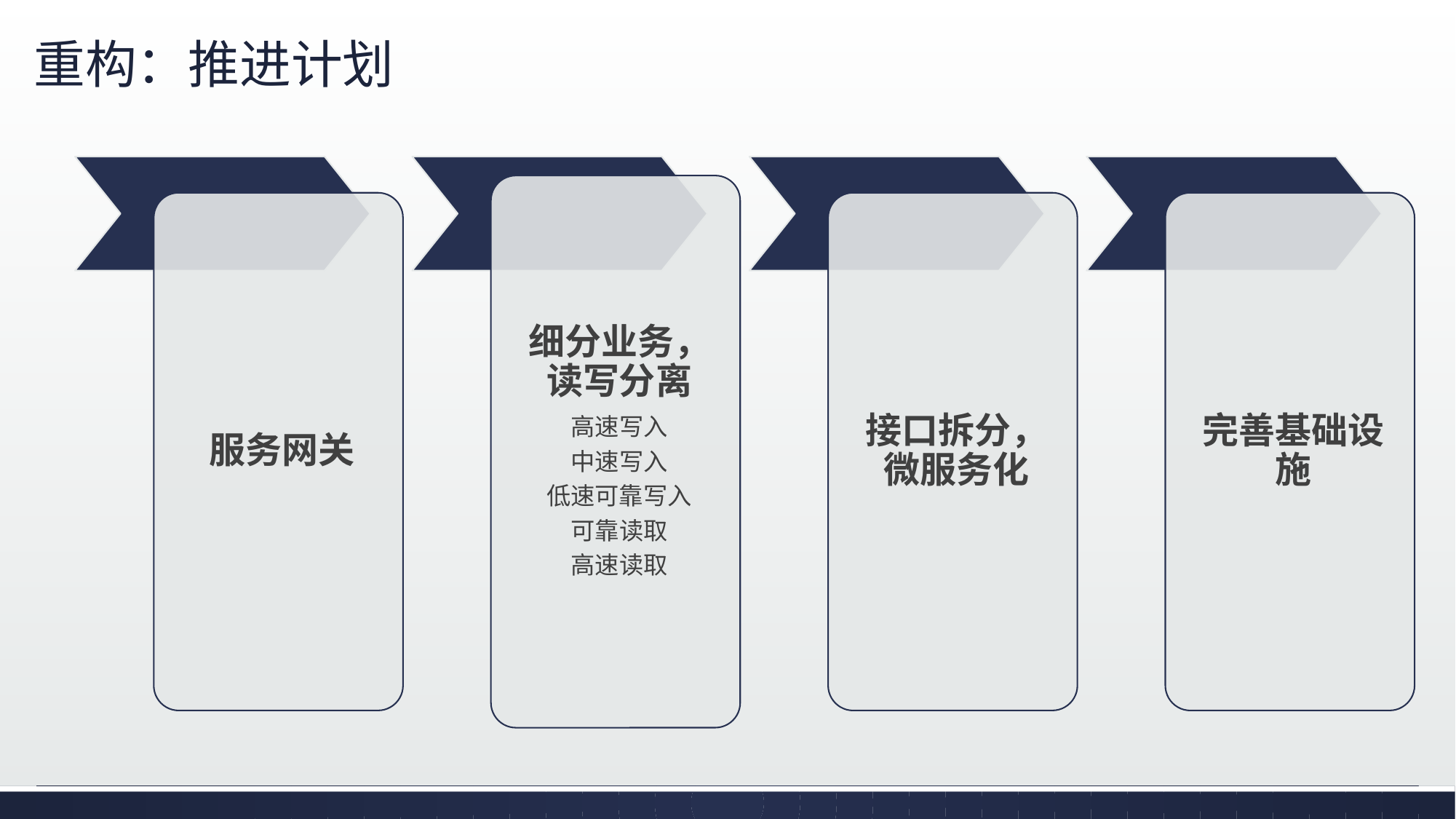

# 重构：推进计划
服务网关
细分业务，读写分离
高速写入
中速写入
低速可靠写入
可靠读取
高速读取
接口拆分，微服务化
完善基础设施